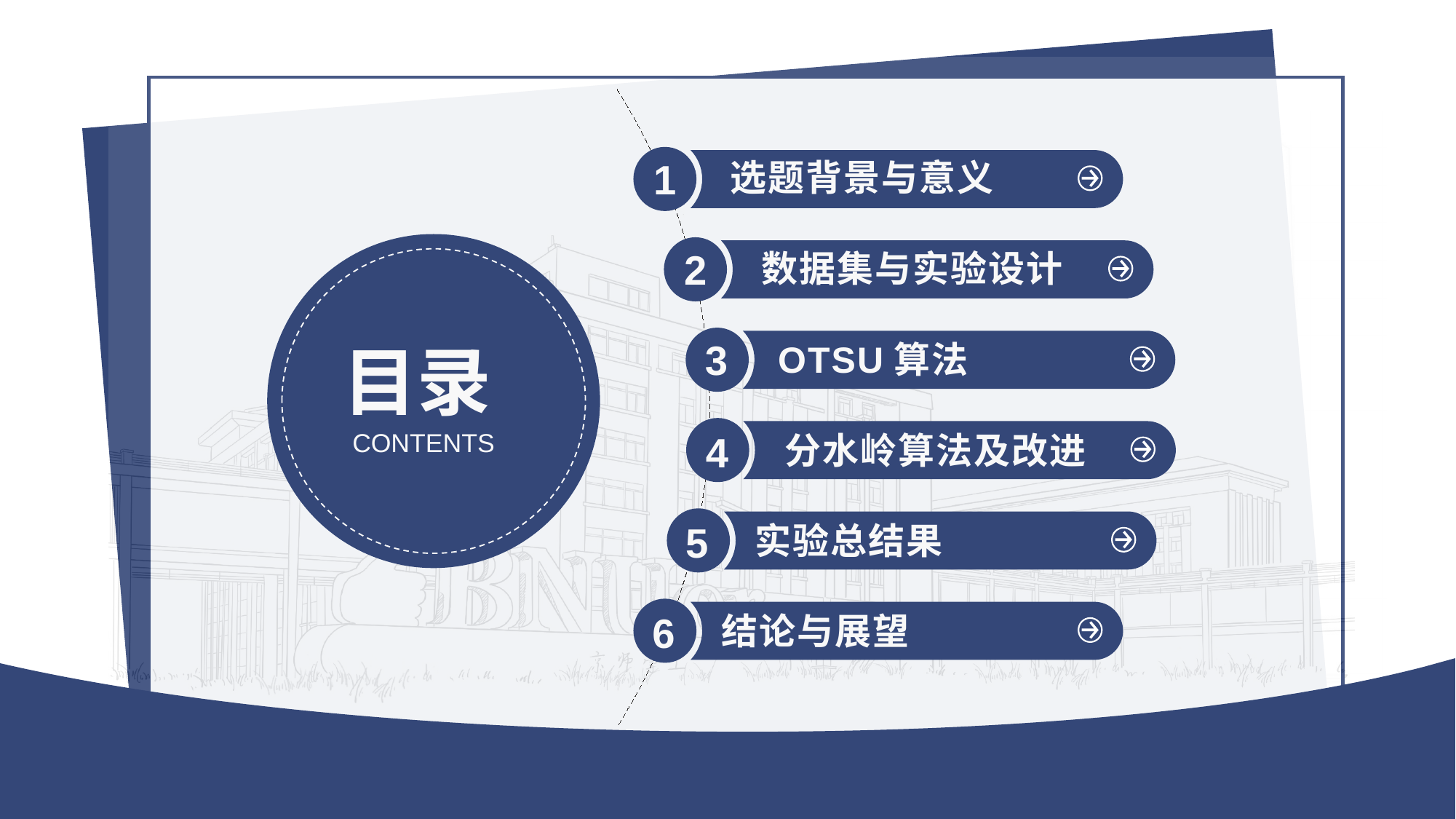

1
选题背景与意义

2
数据集与实验设计

3

OTSU算法

目录

4

分水岭算法及改进

CONTENTS

5

实验总结果

6

结论与展望